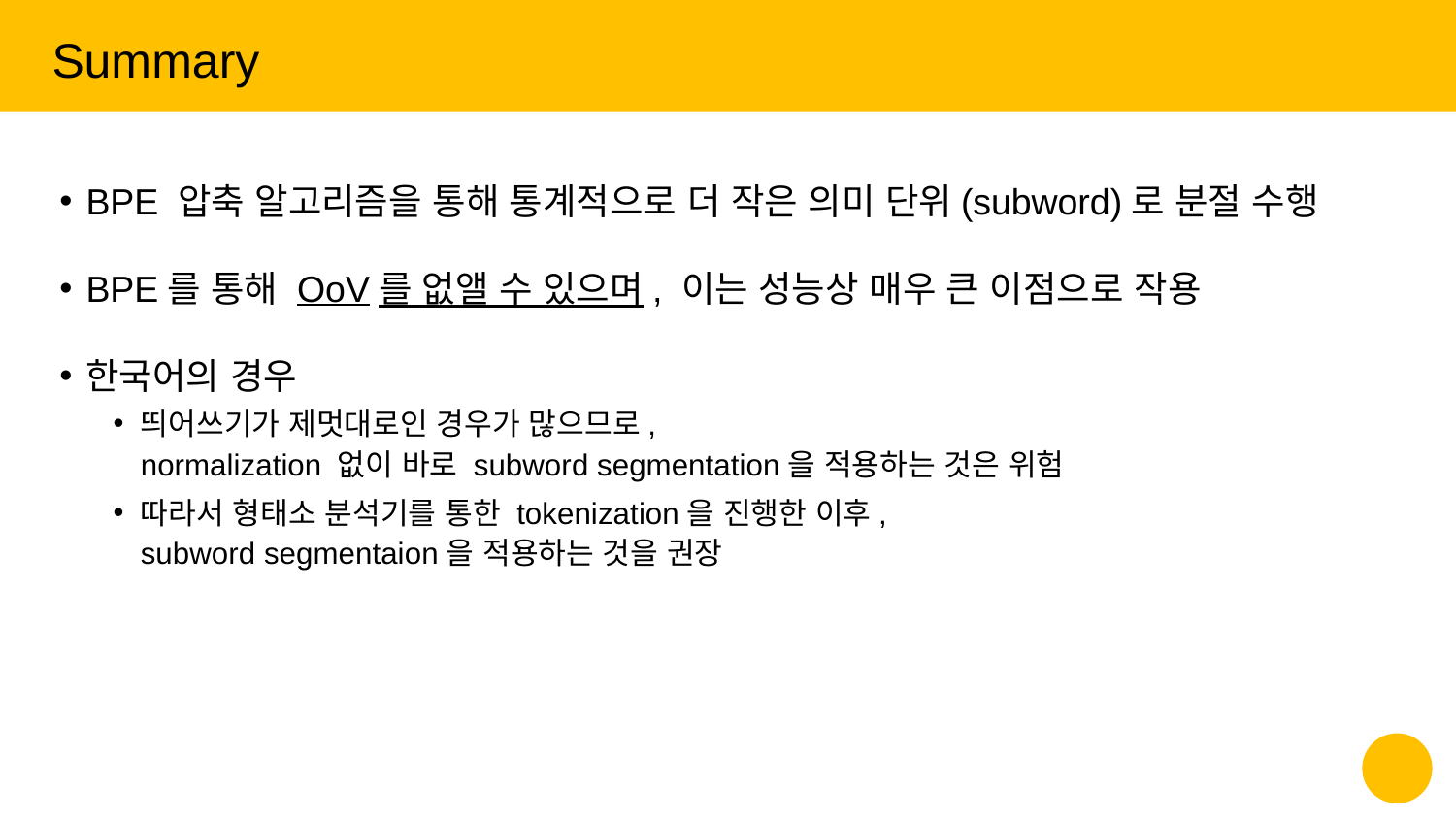

Summary
BPE 압축 알고리즘을 통해 통계적으로 더 작은 의미 단위(subword)로 분절 수행

BPE를 통해 OoV를 없앨 수 있으며, 이는 성능상 매우 큰 이점으로 작용

한국어의 경우
띄어쓰기가 제멋대로인 경우가 많으므로,
normalization 없이 바로 subword segmentation을 적용하는 것은 위험
따라서 형태소 분석기를 통한 tokenization을 진행한 이후,  subword segmentaion을 적용하는 것을 권장
52